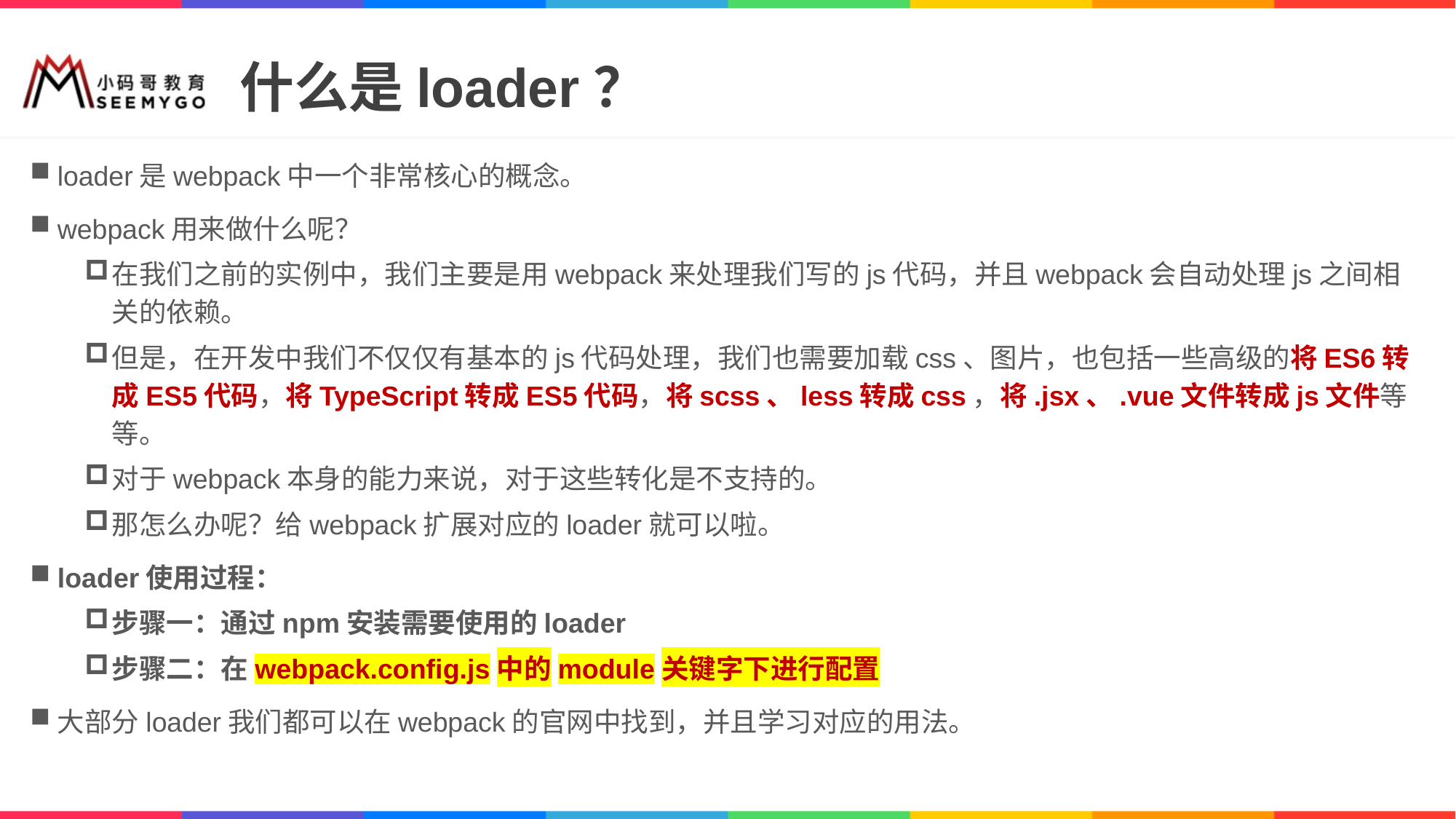

# 什么是loader？
loader是webpack中一个非常核心的概念。
webpack用来做什么呢？
在我们之前的实例中，我们主要是用webpack来处理我们写的js代码，并且webpack会自动处理js之间相关的依赖。
但是，在开发中我们不仅仅有基本的js代码处理，我们也需要加载css、图片，也包括一些高级的将ES6转成ES5代码，将TypeScript转成ES5代码，将scss、less转成css，将.jsx、.vue文件转成js文件等等。
对于webpack本身的能力来说，对于这些转化是不支持的。
那怎么办呢？给webpack扩展对应的loader就可以啦。
loader使用过程：
步骤一：通过npm安装需要使用的loader
步骤二：在webpack.config.js中的module关键字下进行配置
大部分loader我们都可以在webpack的官网中找到，并且学习对应的用法。